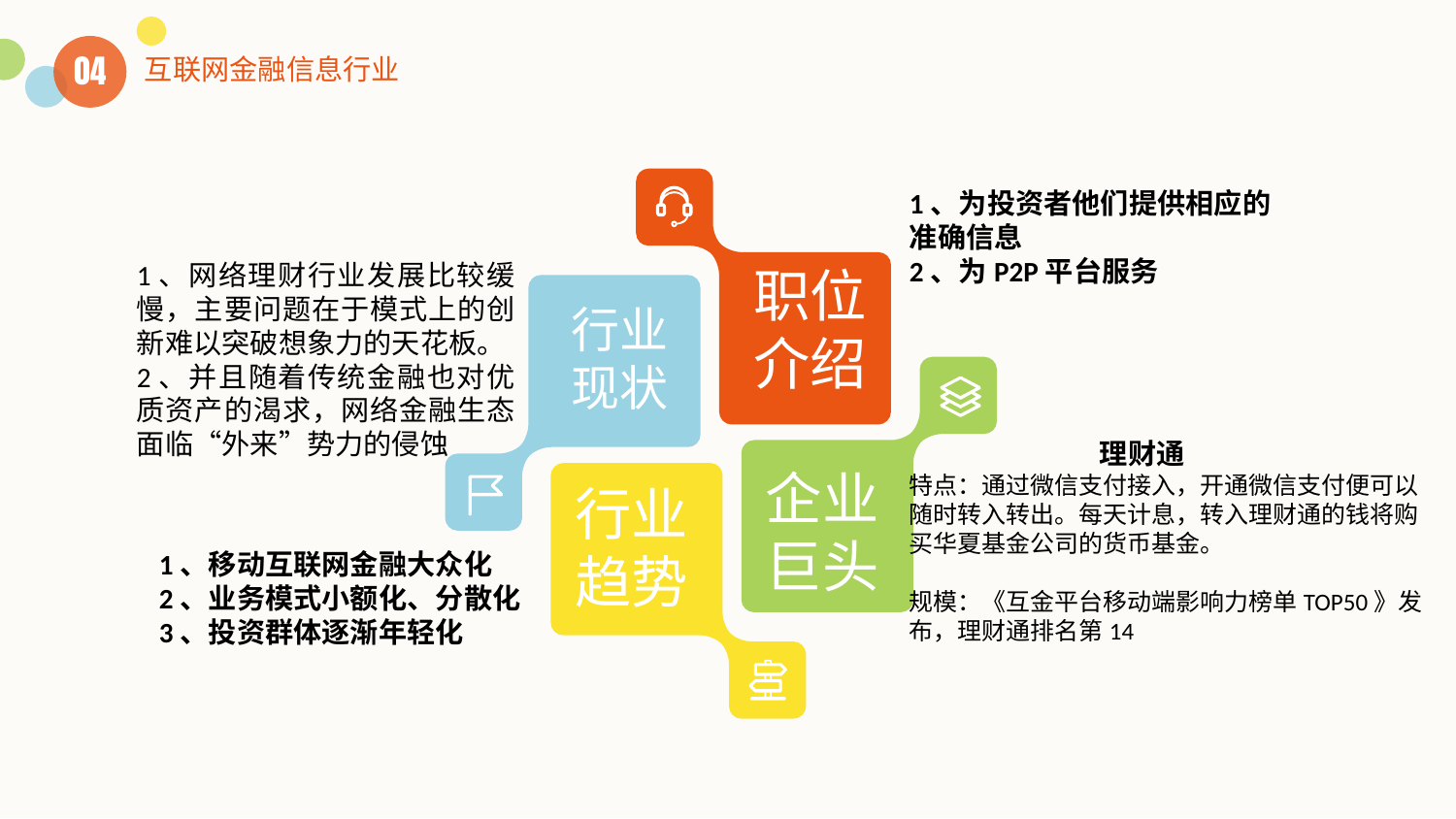

互联网金融信息行业

04

1、为投资者他们提供相应的准确信息
2、为P2P平台服务
1、网络理财行业发展比较缓慢，主要问题在于模式上的创新难以突破想象力的天花板。
2、并且随着传统金融也对优质资产的渴求，网络金融生态面临“外来”势力的侵蚀
职位介绍

行业现状

                            理财通
特点：通过微信支付接入，开通微信支付便可以随时转入转出。每天计息，转入理财通的钱将购买华夏基金公司的货币基金。

规模：《互金平台移动端影响力榜单TOP50》发布，理财通排名第14

企业巨头

行业趋势
1、移动互联网金融大众化
2、业务模式小额化、分散化
3、投资群体逐渐年轻化